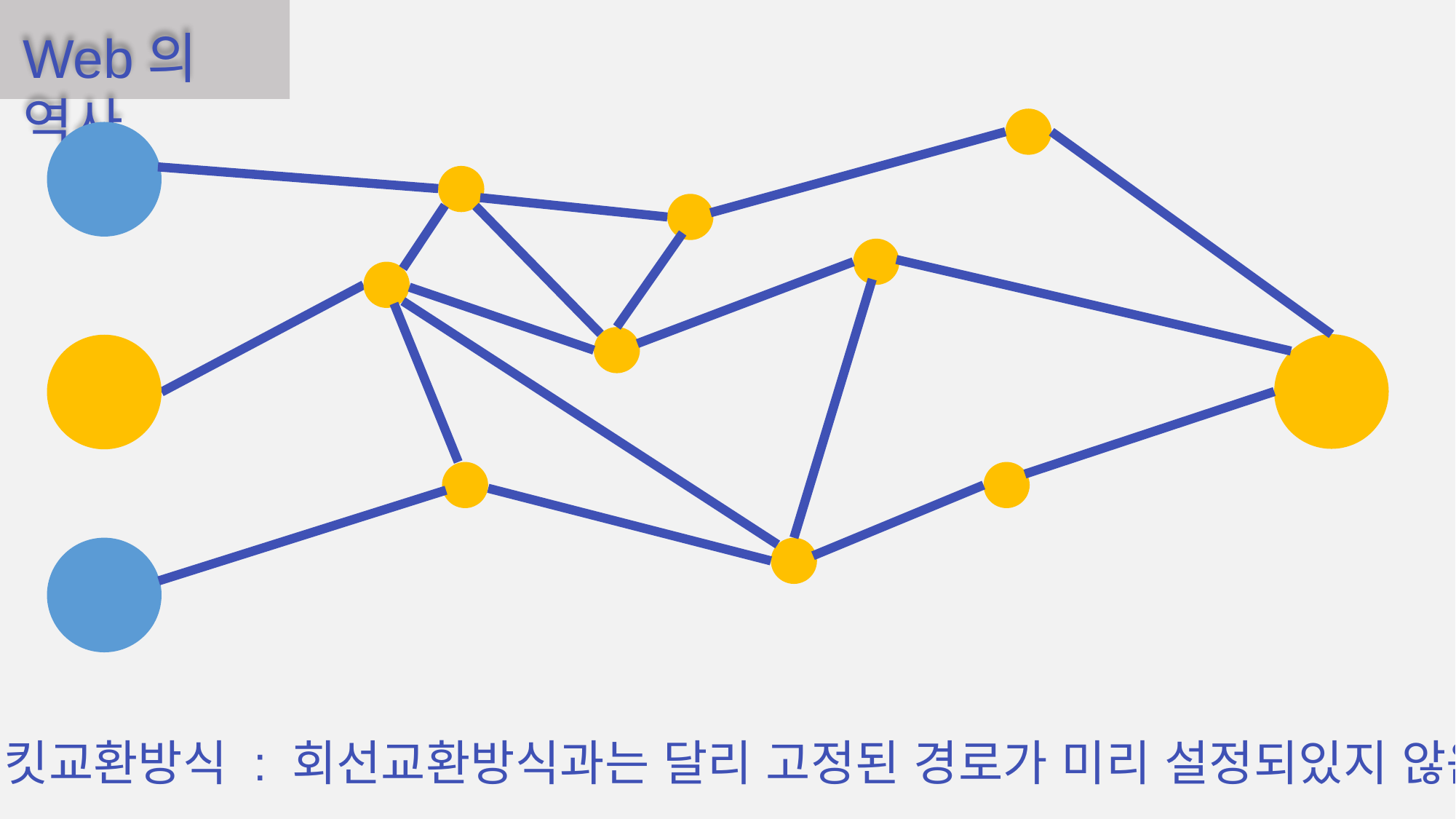

Web의 역사

패킷교환방식 : 회선교환방식과는 달리 고정된 경로가 미리 설정되있지 않음